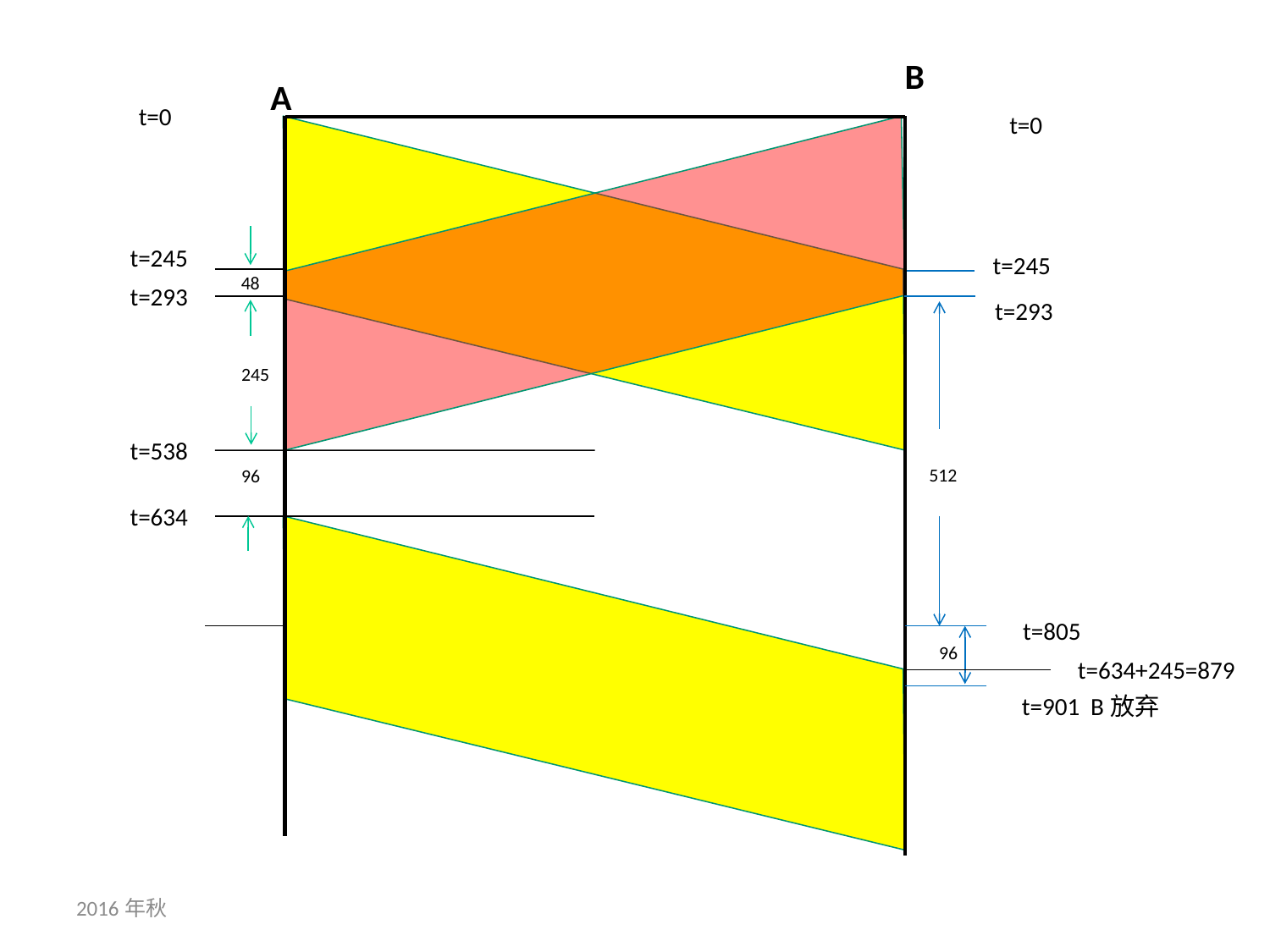

B
A
t=0
t=0

t=245
t=245
48
t=293
t=293
245
t=538
512
96
t=634

t=805
96
t=634+245=879
t=901  B放弃
2016年秋
90